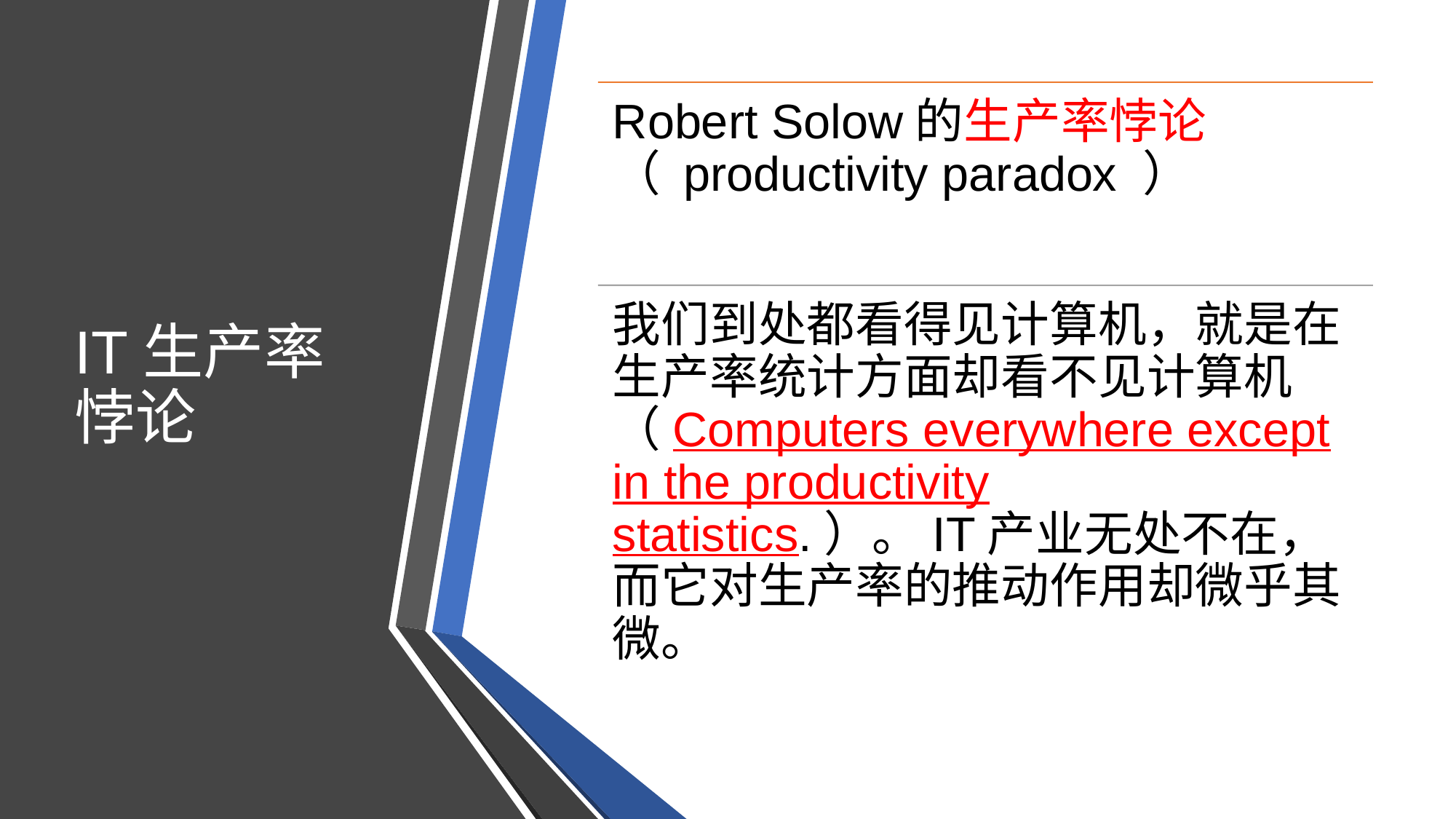

# IT生产率悖论
Robert Solow的生产率悖论（ productivity paradox ）
我们到处都看得见计算机，就是在生产率统计方面却看不见计算机（Computers everywhere except in the productivity statistics.）。IT产业无处不在，而它对生产率的推动作用却微乎其微。